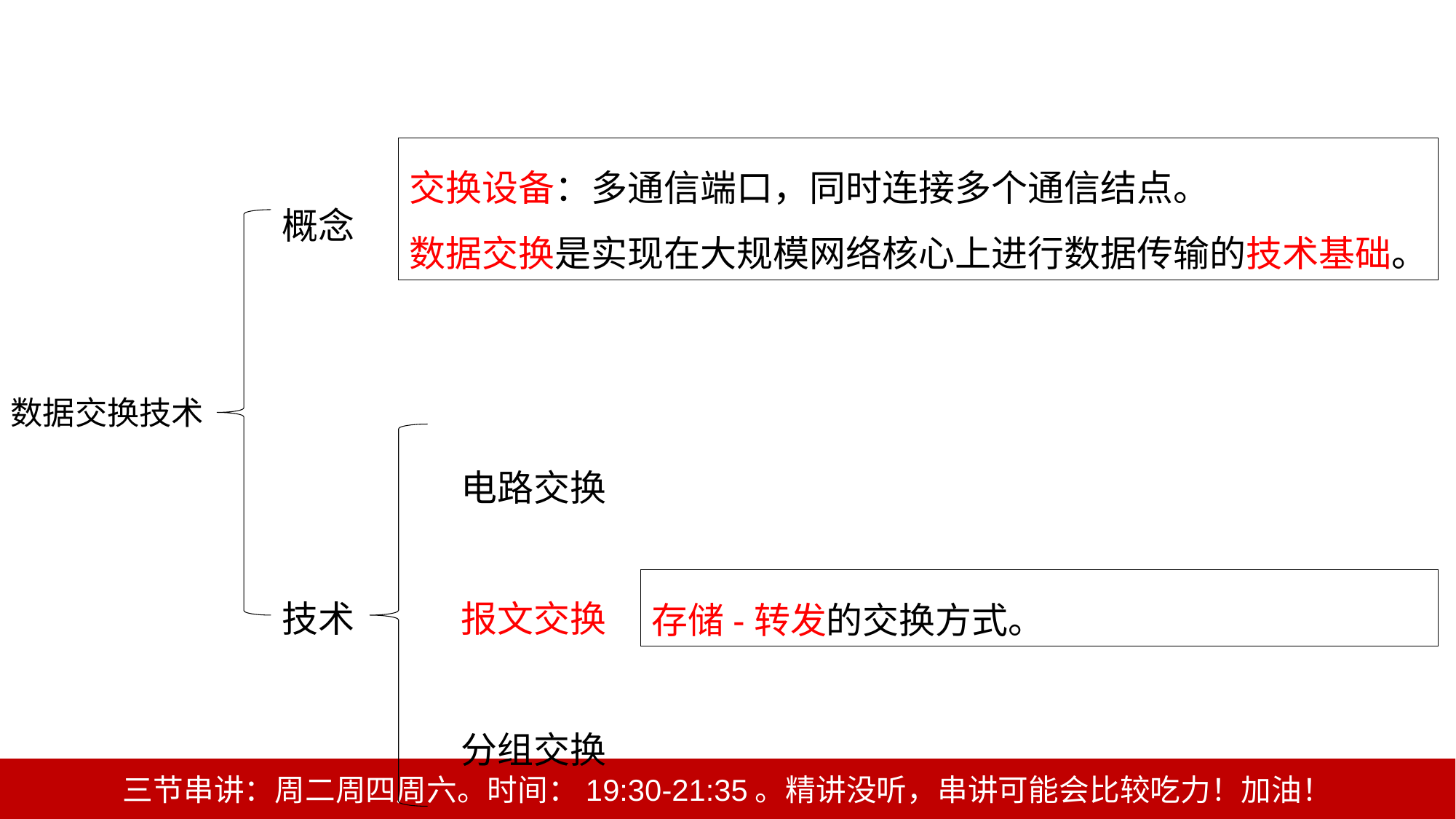

交换设备：多通信端口，同时连接多个通信结点。
数据交换是实现在大规模网络核心上进行数据传输的技术基础。
概念

技术

数据交换技术

电路交换

报文交换

分组交换
存储-转发的交换方式。